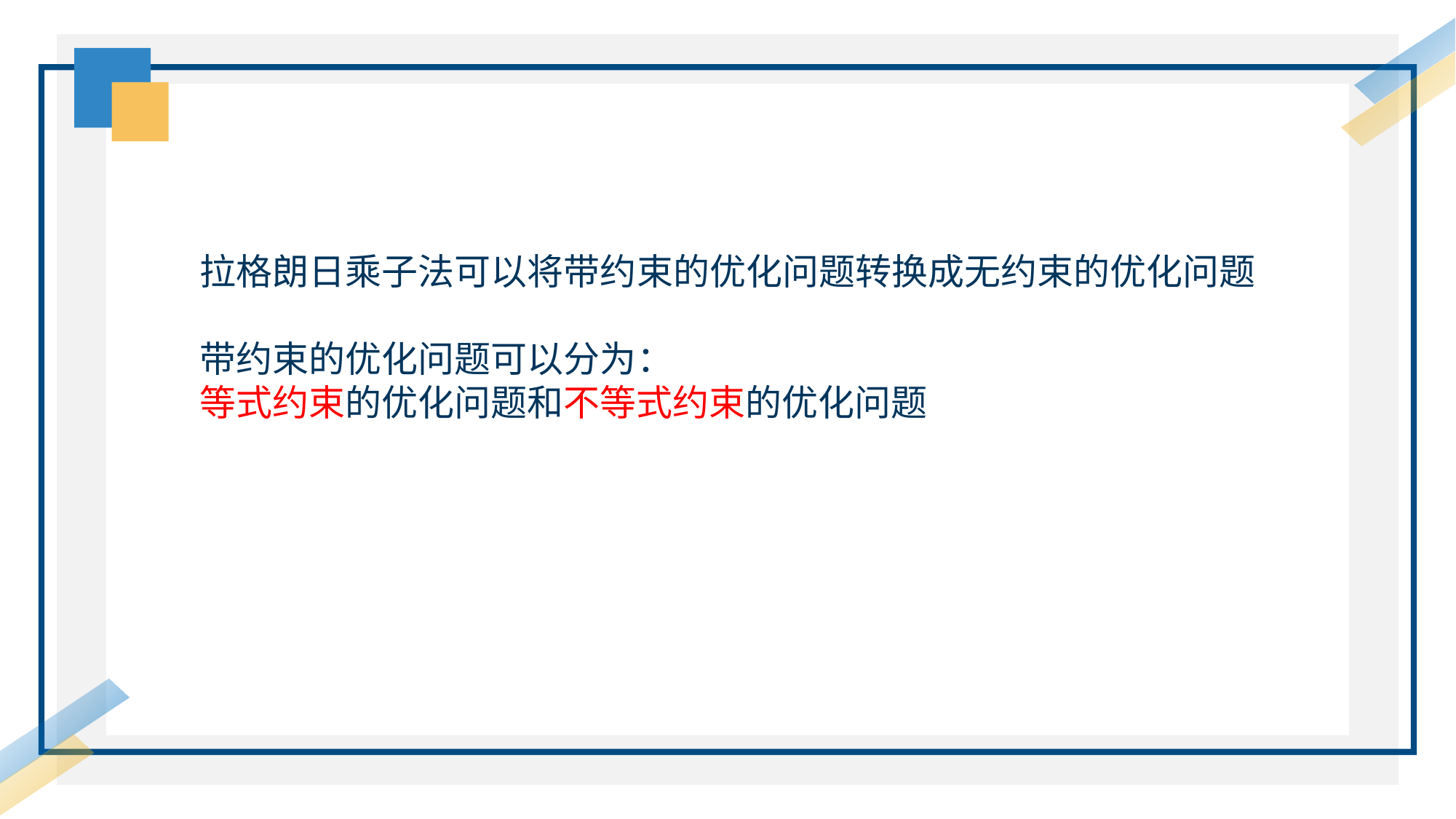

拉格朗日乘子法可以将带约束的优化问题转换成无约束的优化问题

带约束的优化问题可以分为：
等式约束的优化问题和不等式约束的优化问题